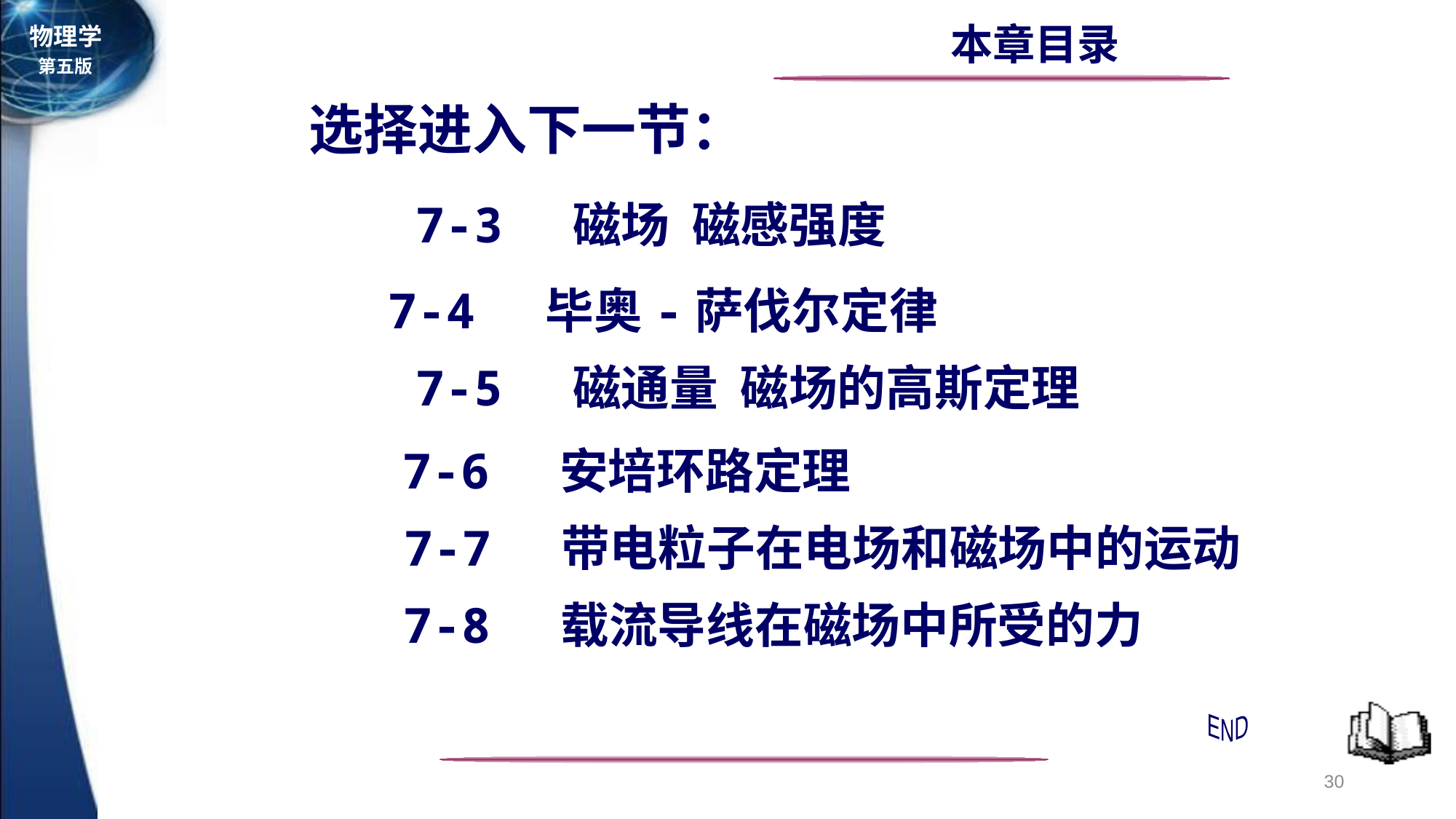

本章目录

选择进入下一节：
7-3  磁场  磁感强度
7-4  毕奥-萨伐尔定律
7-5  磁通量  磁场的高斯定理
7-6  安培环路定理
7-7  带电粒子在电场和磁场中的运动
7-8  载流导线在磁场中所受的力
END
30